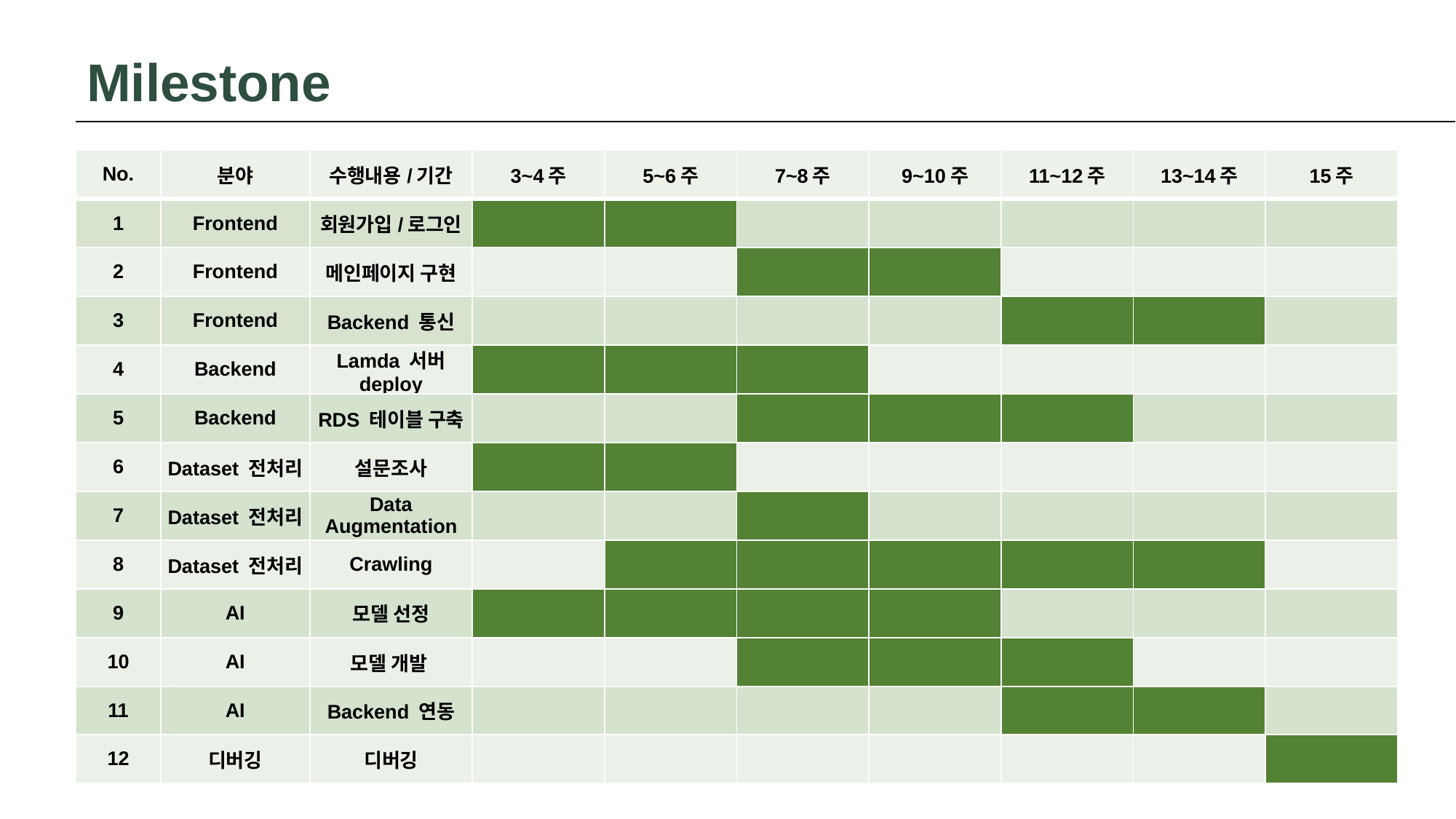

Milestone

| No. | 분야 | 수행내용/기간 | 3~4주 | 5~6주 | 7~8주 | 9~10주 | 11~12주 | 13~14주 | 15주 |
| --- | --- | --- | --- | --- | --- | --- | --- | --- | --- |
| 1 | Frontend | 회원가입/로그인 |  |  |  |  |  |  |  |
| 2 | Frontend | 메인페이지 구현 |  |  |  |  |  |  |  |
| 3 | Frontend | Backend 통신 |  |  |  |  |  |  |  |
| 4 | Backend | Lamda 서버 deploy |  |  |  |  |  |  |  |
| 5 | Backend | RDS 테이블 구축 |  |  |  |  |  |  |  |
| 6 | Dataset 전처리 | 설문조사 |  |  |  |  |  |  |  |
| 7 | Dataset 전처리 | Data Augmentation |  |  |  |  |  |  |  |
| 8 | Dataset 전처리 | Crawling |  |  |  |  |  |  |  |
| 9 | AI | 모델 선정 |  |  |  |  |  |  |  |
| 10 | AI | 모델 개발 |  |  |  |  |  |  |  |
| 11 | AI | Backend 연동 |  |  |  |  |  |  |  |
| 12 | 디버깅 | 디버깅 |  |  |  |  |  |  |  |